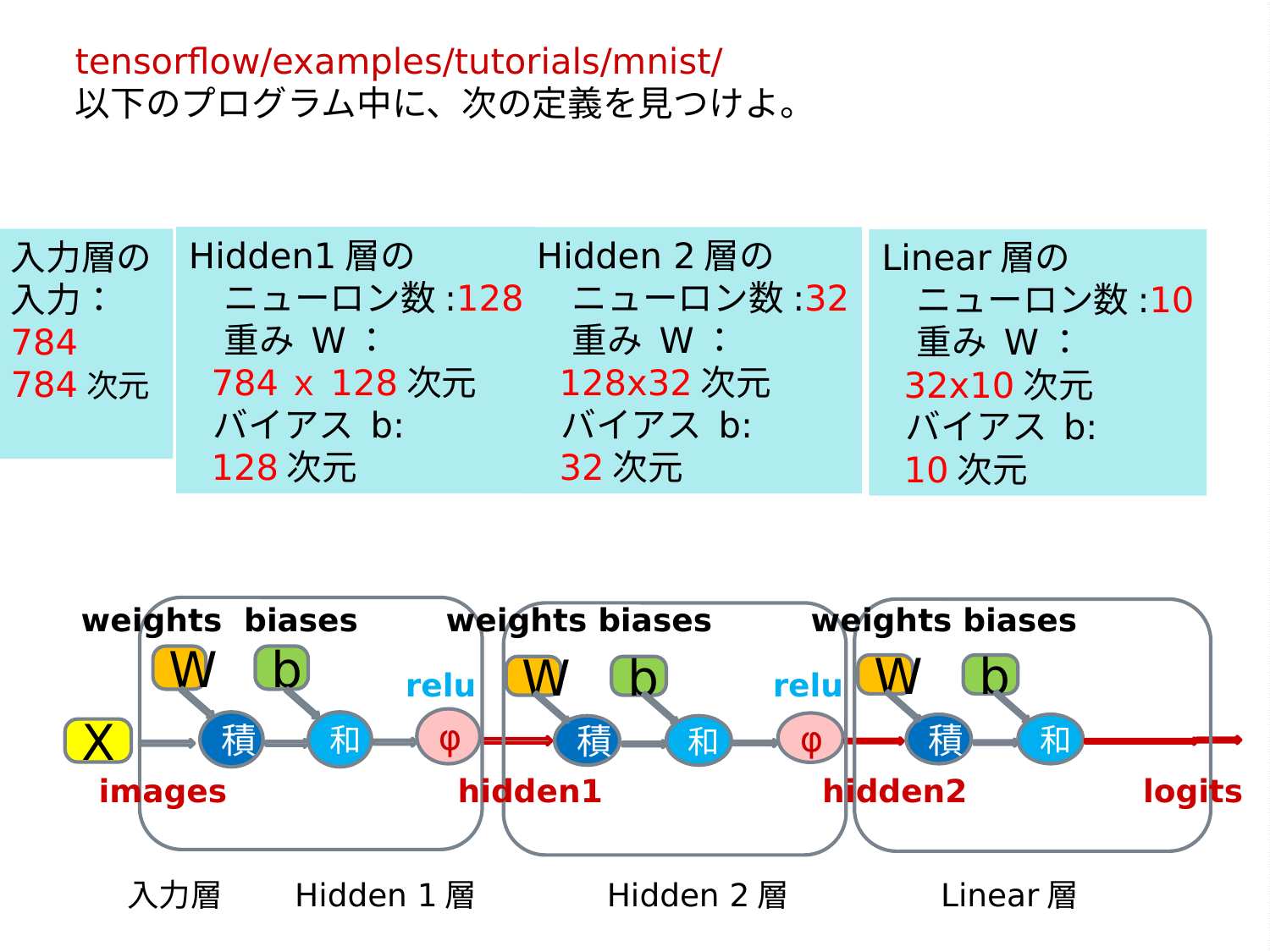

tensorflow/examples/tutorials/mnist/
以下のプログラム中に、次の定義を見つけよ。

Hidden1層の
　ニューロン数:128
　重み W：
  784ｘ128次元
  バイアス b:
  128次元
Hidden 2層の
　ニューロン数:32
　重み W：
  128x32次元
  バイアス b:
  32次元
入力層の入力：
784
784次元

Linear層の
　ニューロン数:10
　重み W：
  32x10次元
  バイアス b:
  10次元
weights  biases        weights biases         weights biases

W
b

φ
積
和
X

W
b

積
和

W
b

φ
積
和

relu                           relu
images                     hidden1                    hidden2                logits
入力層         Hidden 1層                 Hidden 2層                    Linear層